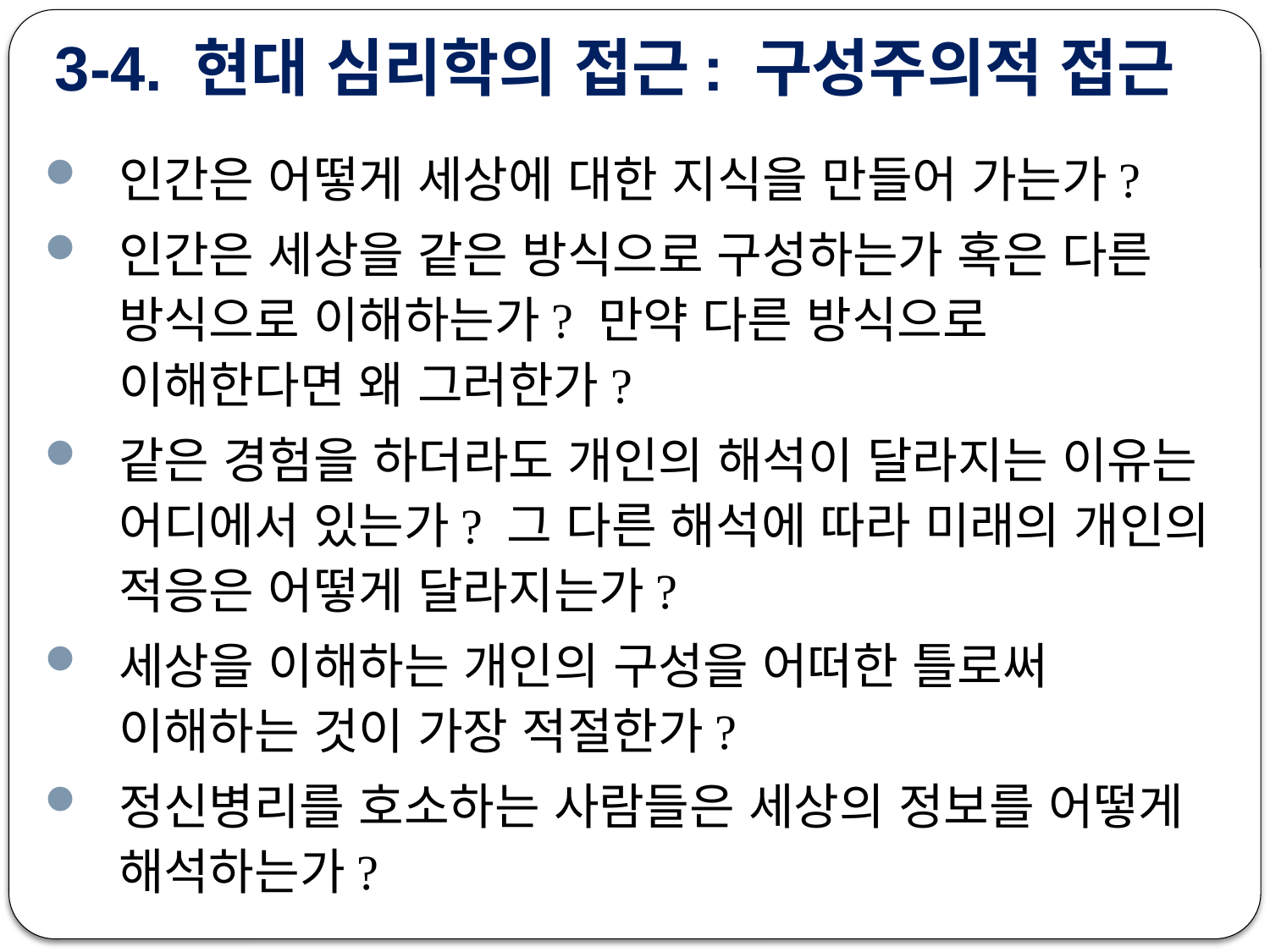

# 3-4. 현대 심리학의 접근: 구성주의적 접근
인간은 어떻게 세상에 대한 지식을 만들어 가는가?
인간은 세상을 같은 방식으로 구성하는가 혹은 다른 방식으로 이해하는가? 만약 다른 방식으로 이해한다면 왜 그러한가?
같은 경험을 하더라도 개인의 해석이 달라지는 이유는 어디에서 있는가? 그 다른 해석에 따라 미래의 개인의 적응은 어떻게 달라지는가?
세상을 이해하는 개인의 구성을 어떠한 틀로써 이해하는 것이 가장 적절한가?
정신병리를 호소하는 사람들은 세상의 정보를 어떻게 해석하는가?